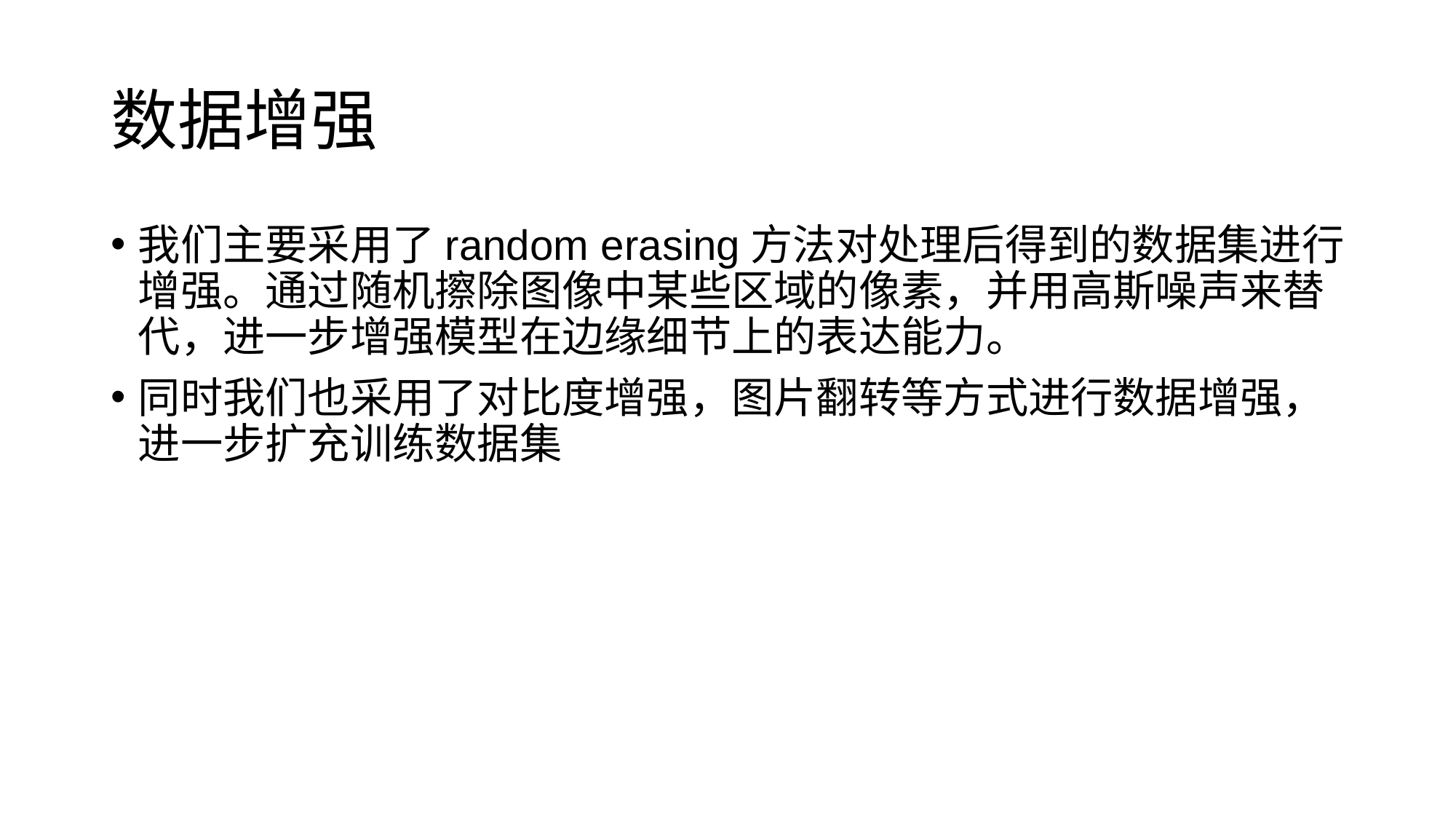

# 数据增强
我们主要采用了random erasing方法对处理后得到的数据集进行增强。通过随机擦除图像中某些区域的像素，并用高斯噪声来替代，进一步增强模型在边缘细节上的表达能力。
同时我们也采用了对比度增强，图片翻转等方式进行数据增强，进一步扩充训练数据集